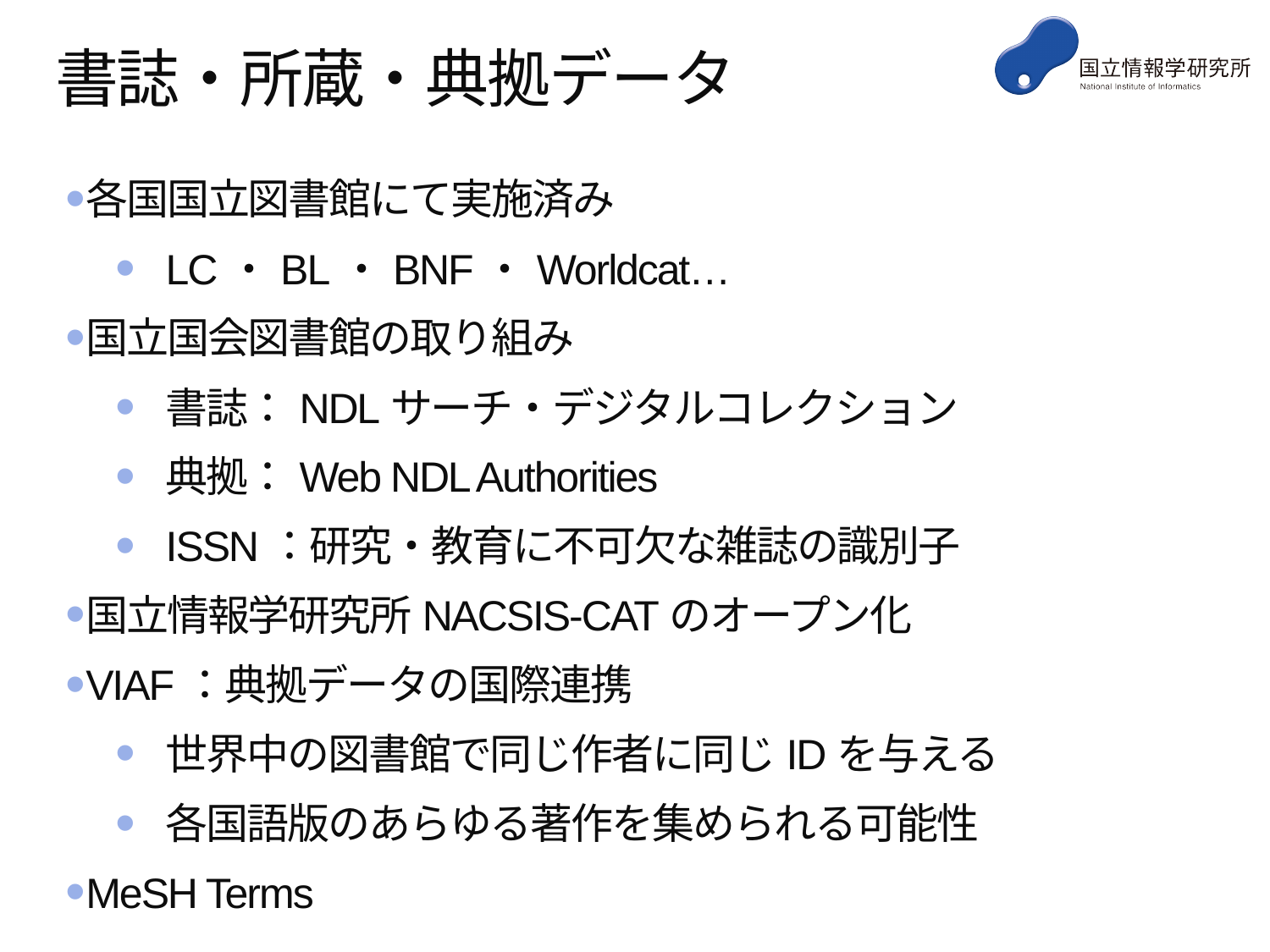

# 書誌・所蔵・典拠データ
各国国立図書館にて実施済み
LC・BL・BNF・Worldcat…
国立国会図書館の取り組み
書誌：NDLサーチ・デジタルコレクション
典拠：Web NDL Authorities
ISSN：研究・教育に不可欠な雑誌の識別子
国立情報学研究所NACSIS-CATのオープン化
VIAF：典拠データの国際連携
世界中の図書館で同じ作者に同じIDを与える
各国語版のあらゆる著作を集められる可能性
MeSH Terms